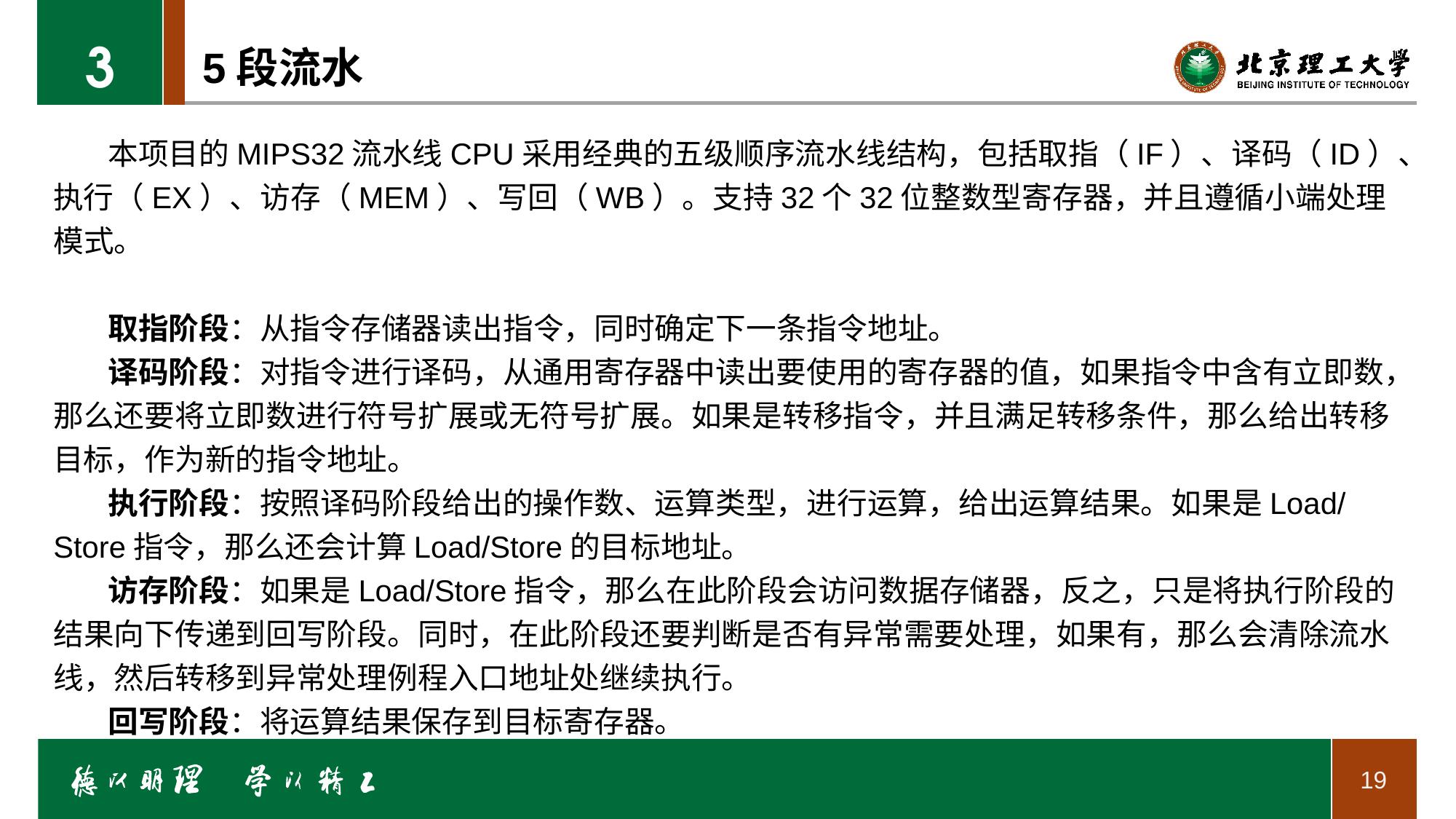

3
# 5段流水
本项目的MIPS32流水线CPU采用经典的五级顺序流水线结构，包括取指（IF）、译码（ID）、执行（EX）、访存（MEM）、写回（WB）。支持32个32位整数型寄存器，并且遵循小端处理模式。

取指阶段：从指令存储器读出指令，同时确定下一条指令地址。
译码阶段：对指令进行译码，从通用寄存器中读出要使用的寄存器的值，如果指令中含有立即数，那么还要将立即数进行符号扩展或无符号扩展。如果是转移指令，并且满足转移条件，那么给出转移目标，作为新的指令地址。
执行阶段：按照译码阶段给出的操作数、运算类型，进行运算，给出运算结果。如果是Load/Store指令，那么还会计算Load/Store的目标地址。
访存阶段：如果是Load/Store指令，那么在此阶段会访问数据存储器，反之，只是将执行阶段的结果向下传递到回写阶段。同时，在此阶段还要判断是否有异常需要处理，如果有，那么会清除流水线，然后转移到异常处理例程入口地址处继续执行。
回写阶段：将运算结果保存到目标寄存器。